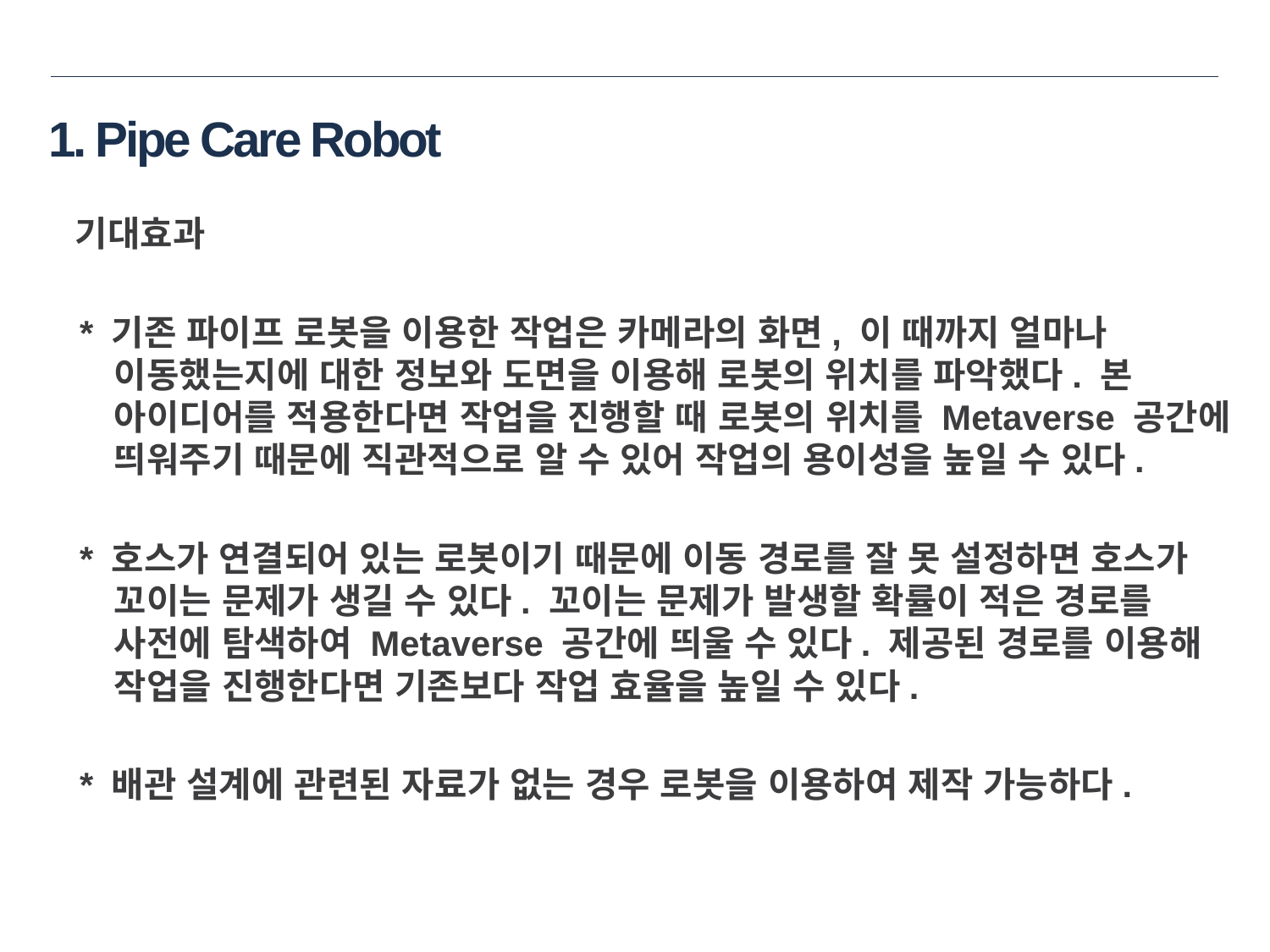

# 1. Pipe Care Robot

  기대효과

   * 기존 파이프 로봇을 이용한 작업은 카메라의 화면, 이 때까지 얼마나 이동했는지에 대한 정보와 도면을 이용해 로봇의 위치를 파악했다. 본 아이디어를 적용한다면 작업을 진행할 때 로봇의 위치를 Metaverse 공간에 띄워주기 때문에 직관적으로 알 수 있어 작업의 용이성을 높일 수 있다.

   * 호스가 연결되어 있는 로봇이기 때문에 이동 경로를 잘 못 설정하면 호스가 꼬이는 문제가 생길 수 있다. 꼬이는 문제가 발생할 확률이 적은 경로를 사전에 탐색하여 Metaverse 공간에 띄울 수 있다. 제공된 경로를 이용해 작업을 진행한다면 기존보다 작업 효율을 높일 수 있다.

   * 배관 설계에 관련된 자료가 없는 경우 로봇을 이용하여 제작 가능하다.